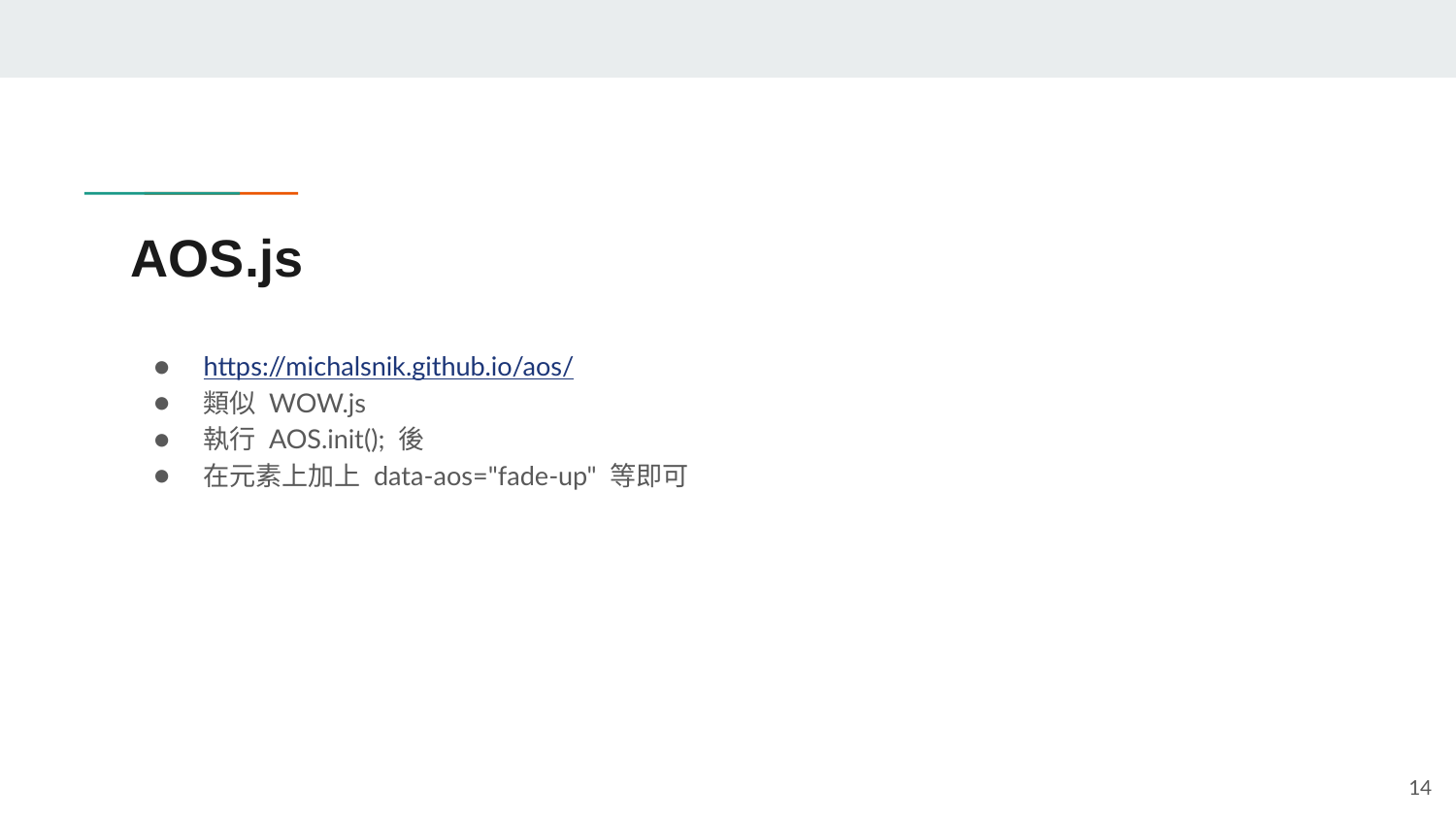

# AOS.js
https://michalsnik.github.io/aos/
類似 WOW.js
執行 AOS.init(); 後
在元素上加上 data-aos="fade-up" 等即可
14